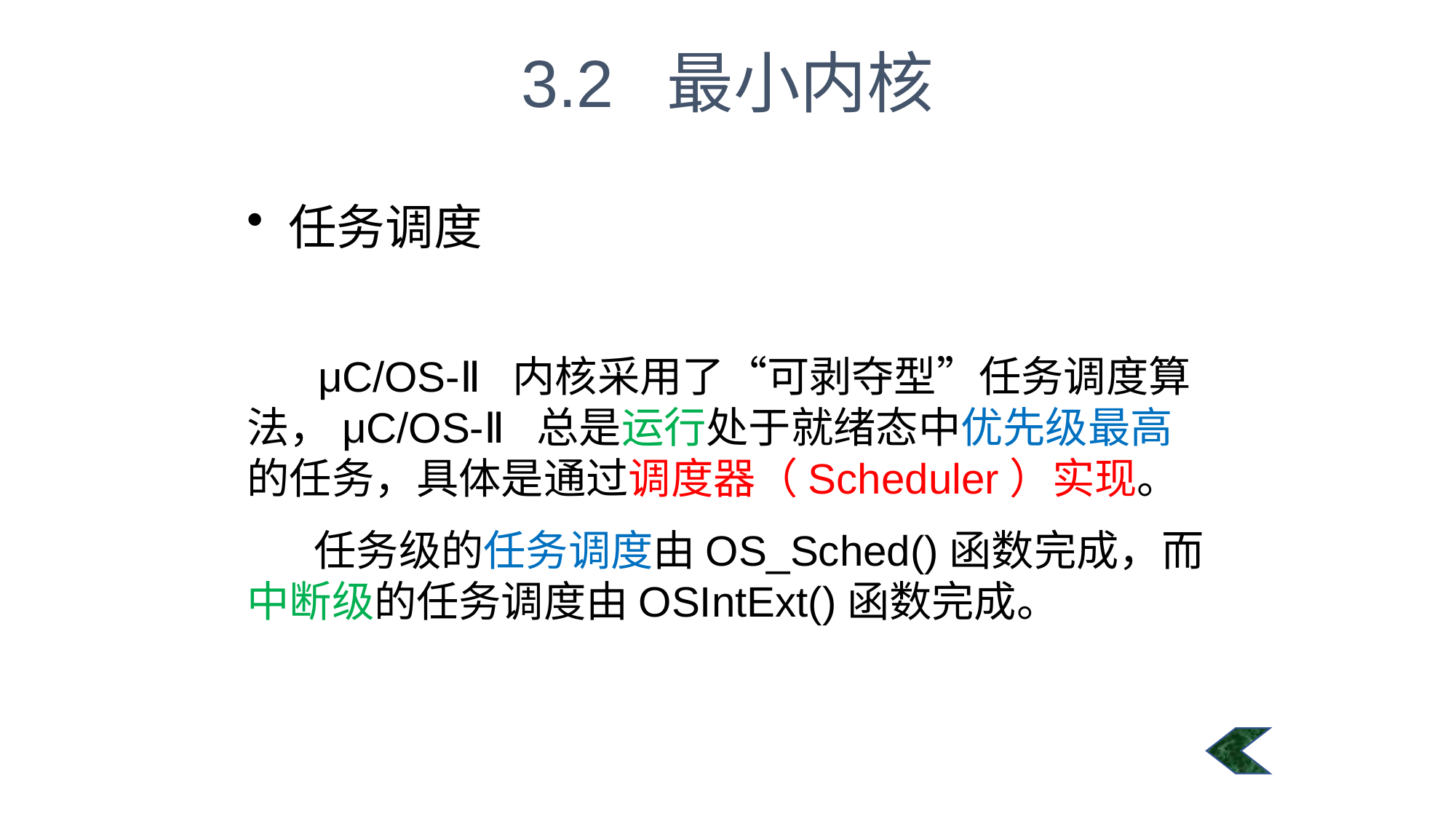

3.2  最小内核
任务调度
      μC/OS-Ⅱ内核采用了“可剥夺型”任务调度算法，μC/OS-Ⅱ总是运行处于就绪态中优先级最高的任务，具体是通过调度器（Scheduler）实现。
      任务级的任务调度由OS_Sched()函数完成，而中断级的任务调度由OSIntExt()函数完成。